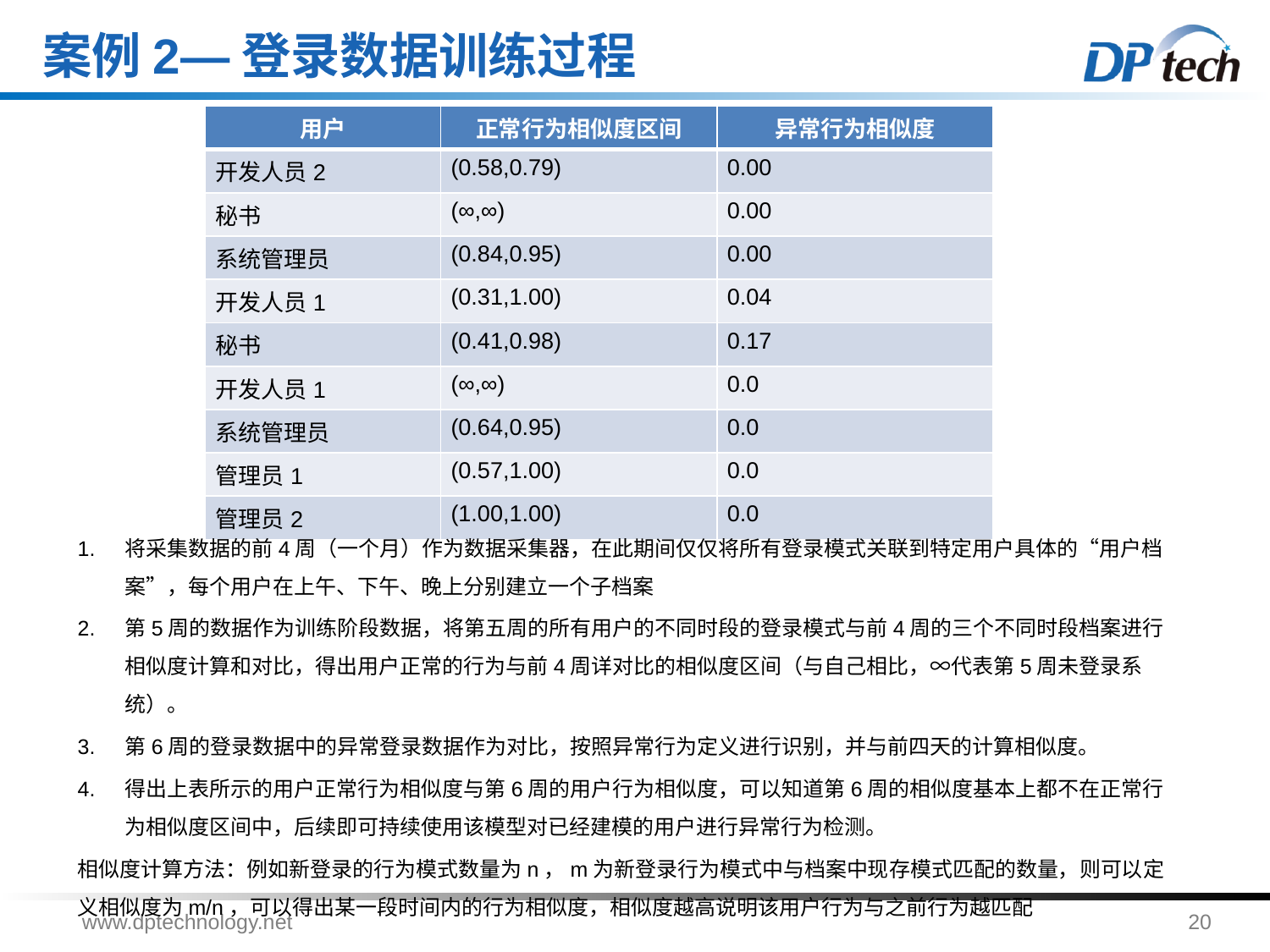

# 案例2—登录数据训练过程
| 用户 | 正常行为相似度区间 | 异常行为相似度 |
| --- | --- | --- |
| 开发人员2 | (0.58,0.79) | 0.00 |
| 秘书 | (∞,∞) | 0.00 |
| 系统管理员 | (0.84,0.95) | 0.00 |
| 开发人员1 | (0.31,1.00) | 0.04 |
| 秘书 | (0.41,0.98) | 0.17 |
| 开发人员1 | (∞,∞) | 0.0 |
| 系统管理员 | (0.64,0.95) | 0.0 |
| 管理员1 | (0.57,1.00) | 0.0 |
| 管理员2 | (1.00,1.00) | 0.0 |
将采集数据的前4周（一个月）作为数据采集器，在此期间仅仅将所有登录模式关联到特定用户具体的“用户档案”，每个用户在上午、下午、晚上分别建立一个子档案
第5周的数据作为训练阶段数据，将第五周的所有用户的不同时段的登录模式与前4周的三个不同时段档案进行相似度计算和对比，得出用户正常的行为与前4周详对比的相似度区间（与自己相比，∞代表第5周未登录系统）。
第6周的登录数据中的异常登录数据作为对比，按照异常行为定义进行识别，并与前四天的计算相似度。
得出上表所示的用户正常行为相似度与第6周的用户行为相似度，可以知道第6周的相似度基本上都不在正常行为相似度区间中，后续即可持续使用该模型对已经建模的用户进行异常行为检测。
相似度计算方法：例如新登录的行为模式数量为n，m为新登录行为模式中与档案中现存模式匹配的数量，则可以定义相似度为m/n，可以得出某一段时间内的行为相似度，相似度越高说明该用户行为与之前行为越匹配